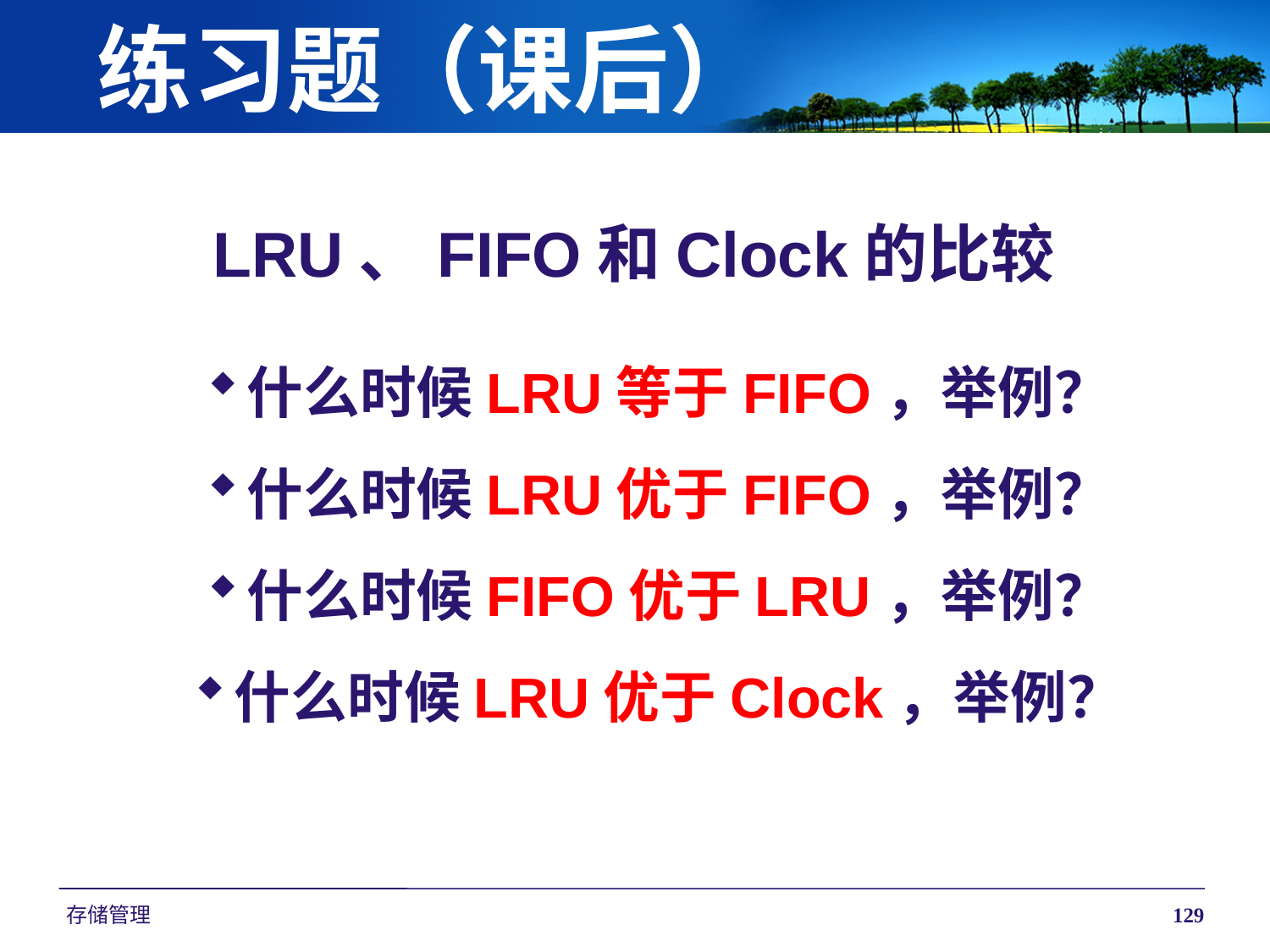

# 练习题（课后）
LRU、FIFO和Clock的比较
什么时候LRU等于FIFO，举例？
什么时候LRU优于FIFO，举例？
什么时候FIFO优于LRU，举例？
什么时候LRU优于Clock，举例？
存储管理
129